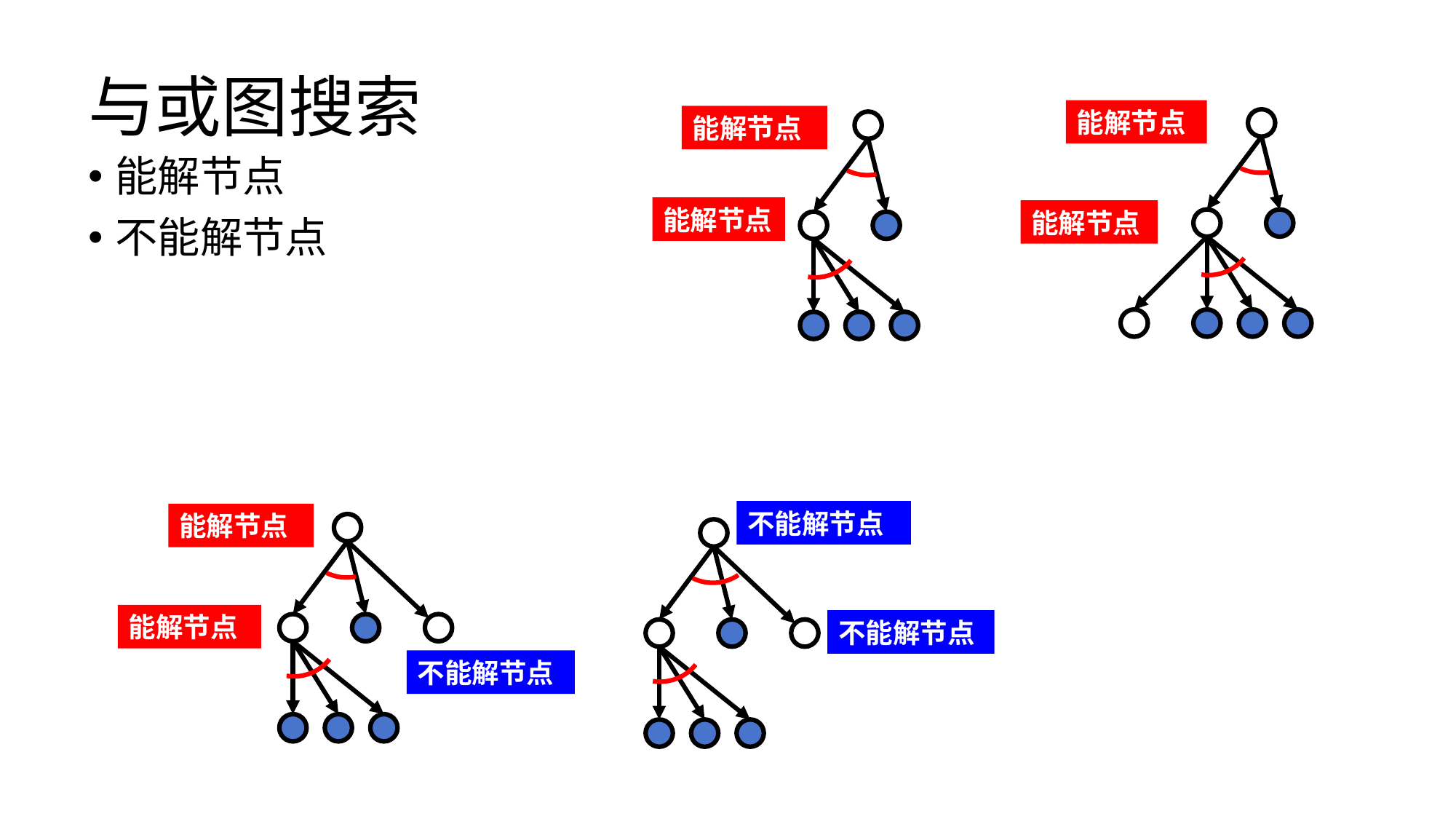

# 与或图搜索
能解节点
能解节点

能解节点
不能解节点

能解节点
能解节点

不能解节点
能解节点

能解节点
不能解节点

不能解节点